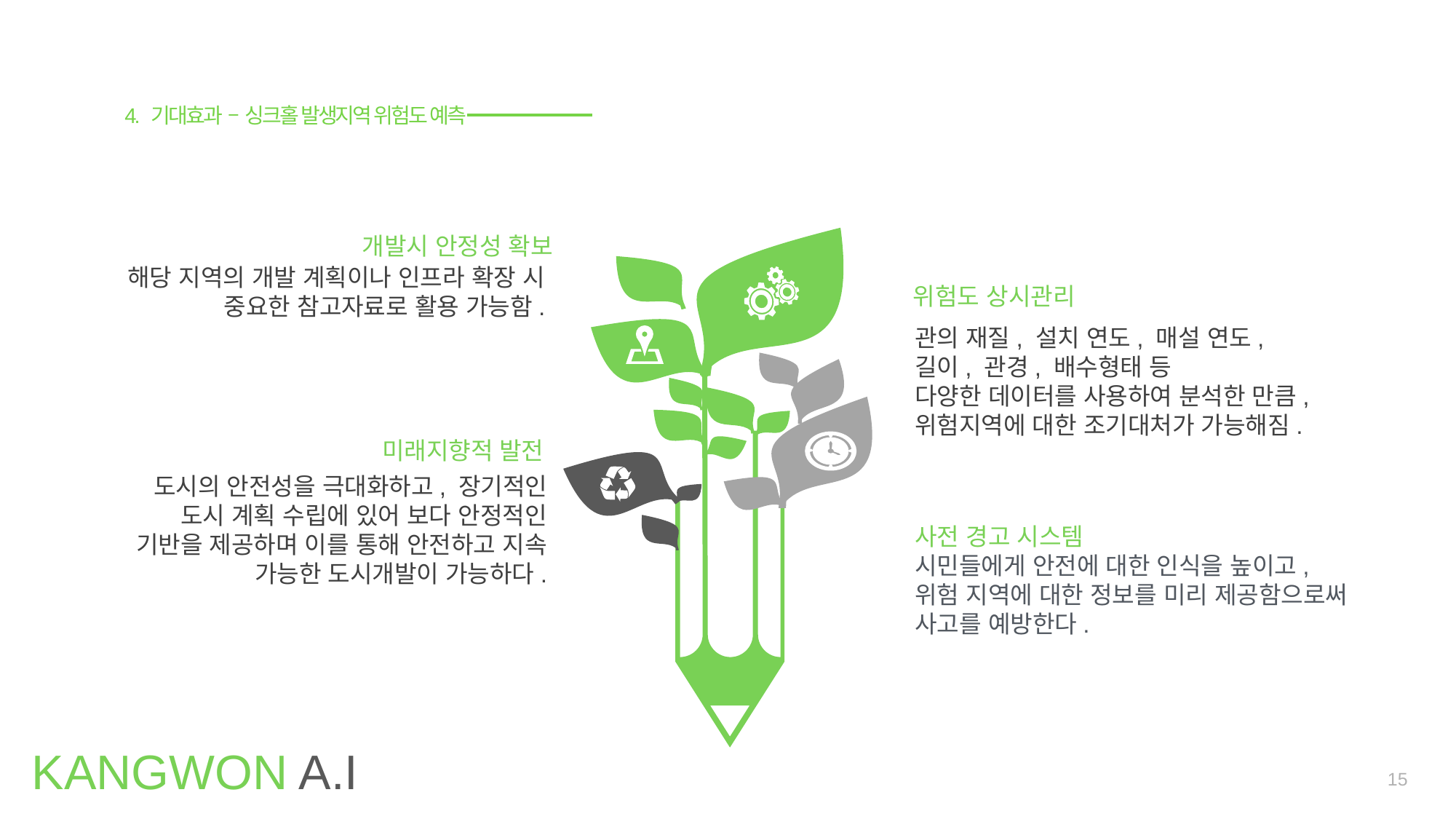

4. 기대효과  –  싱크홀 발생지역 위험도 예측
개발시 안정성 확보
해당 지역의 개발 계획이나 인프라 확장 시 중요한 참고자료로 활용 가능함.

위험도 상시관리
관의 재질, 설치 연도, 매설 연도,
길이, 관경, 배수형태 등
다양한 데이터를 사용하여 분석한 만큼,
위험지역에 대한 조기대처가 가능해짐.

미래지향적 발전
도시의 안전성을 극대화하고, 장기적인 도시 계획 수립에 있어 보다 안정적인 기반을 제공하며 이를 통해 안전하고 지속 가능한 도시개발이 가능하다.

사전 경고 시스템
시민들에게 안전에 대한 인식을 높이고, 위험 지역에 대한 정보를 미리 제공함으로써 사고를 예방한다.

KANGWON A.I
15